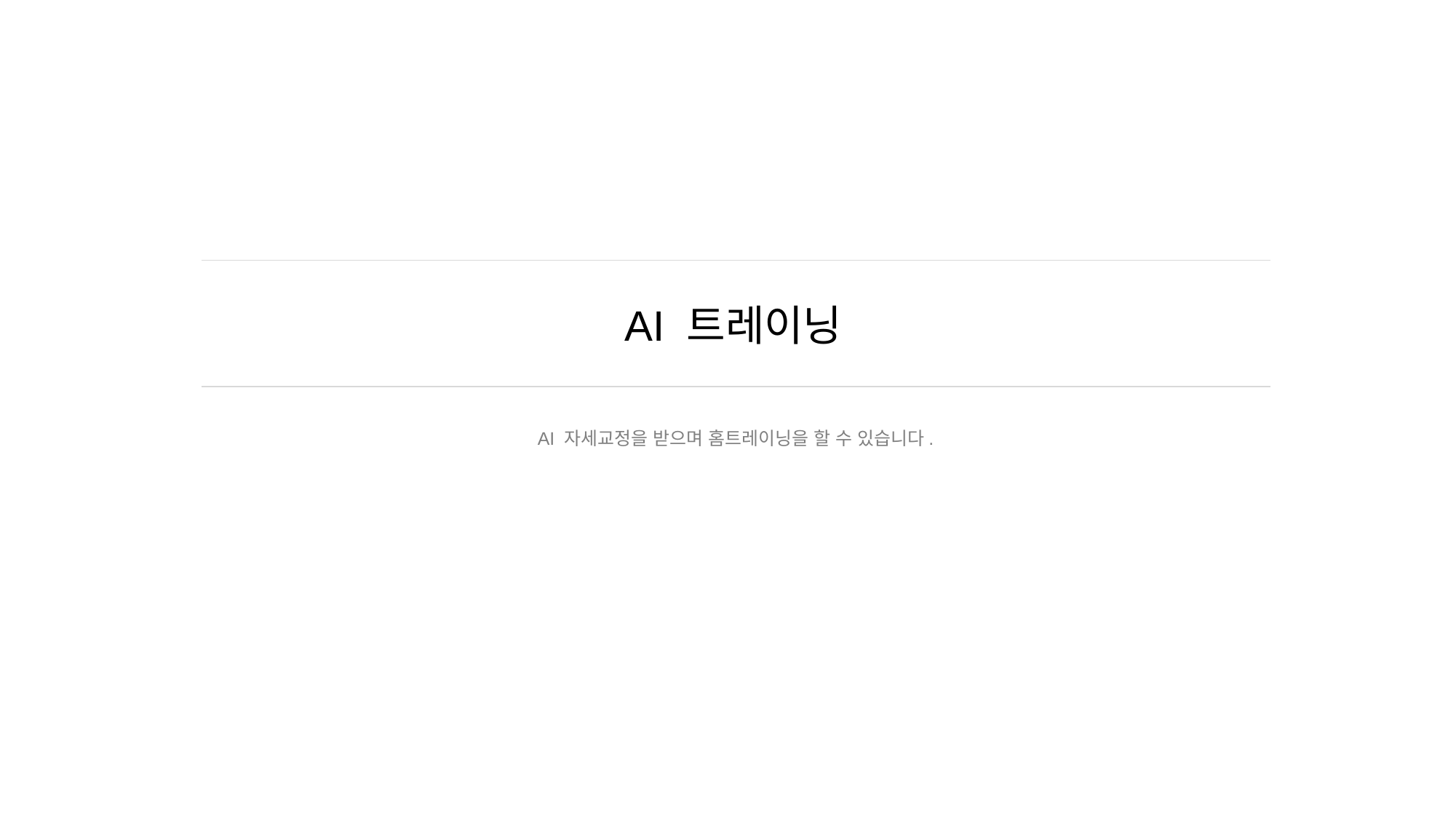

# AI 트레이닝
AI 자세교정을 받으며 홈트레이닝을 할 수 있습니다.